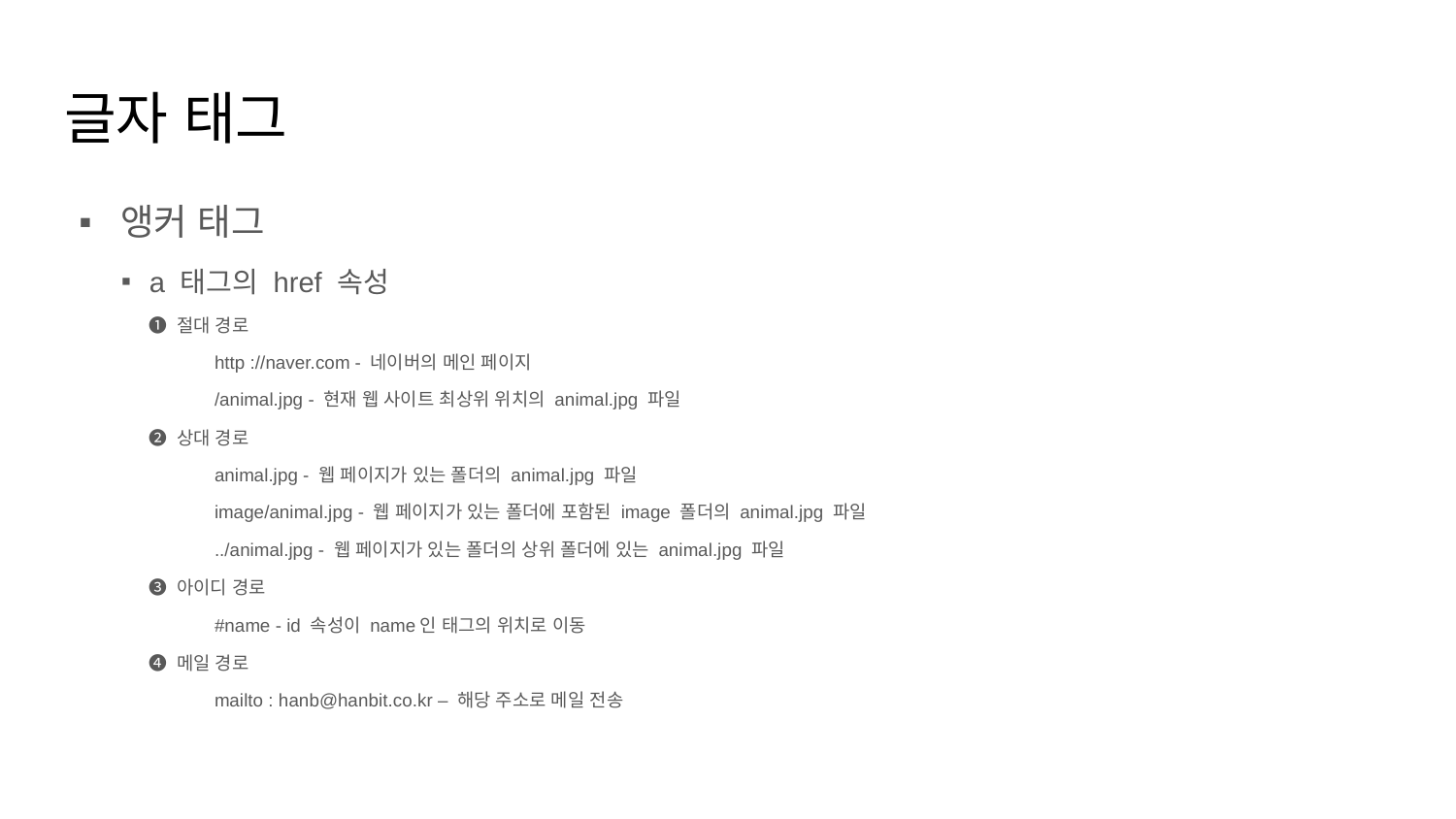

# 글자 태그
앵커 태그
a 태그의 href 속성
❶ 절대 경로
       http ://naver.com - 네이버의 메인 페이지
       /animal.jpg - 현재 웹 사이트 최상위 위치의 animal.jpg 파일
❷ 상대 경로
       animal.jpg - 웹 페이지가 있는 폴더의 animal.jpg 파일
       image/animal.jpg - 웹 페이지가 있는 폴더에 포함된 image 폴더의 animal.jpg 파일
       ../animal.jpg - 웹 페이지가 있는 폴더의 상위 폴더에 있는 animal.jpg 파일
❸ 아이디 경로
       #name - id 속성이 name인 태그의 위치로 이동
❹ 메일 경로
       mailto : hanb@hanbit.co.kr – 해당 주소로 메일 전송